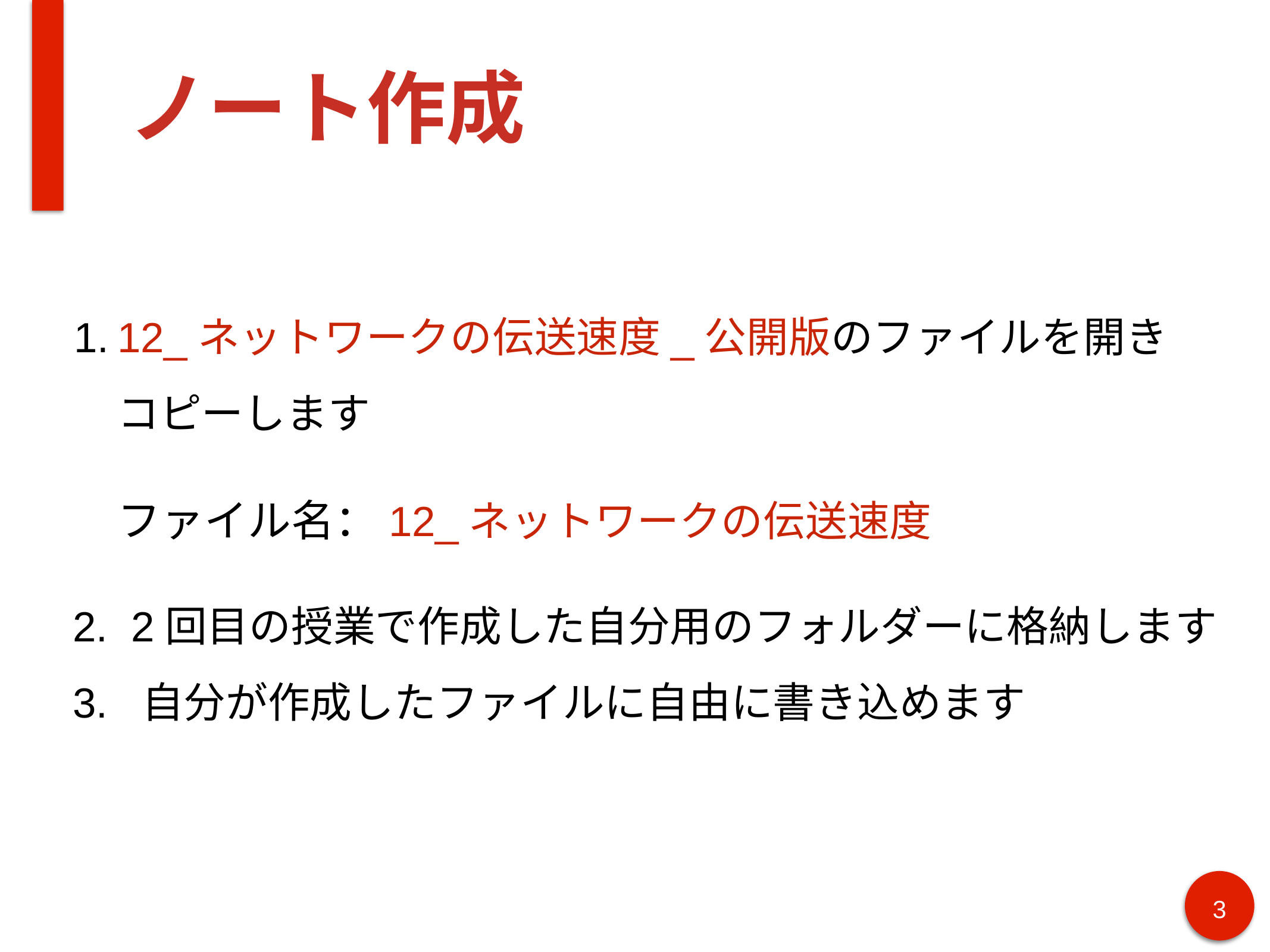

# ノート作成

12_ネットワークの伝送速度_公開版のファイルを開き
コピーします
ファイル名：12_ネットワークの伝送速度
2.  2回目の授業で作成した自分用のフォルダーに格納します
3.  自分が作成したファイルに自由に書き込めます
3